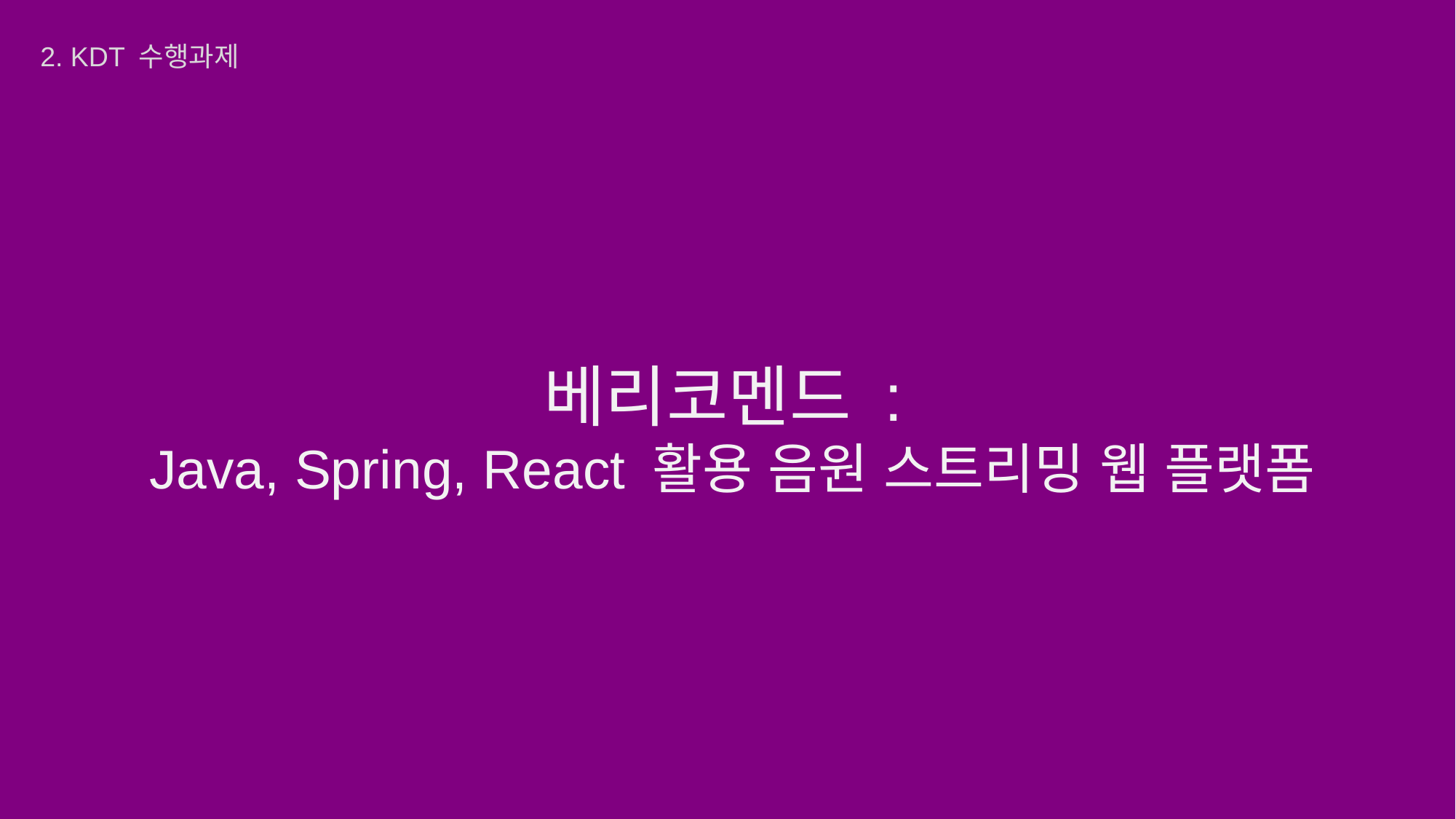

2. KDT 수행과제
# 베리코멘드 : Java, Spring, React 활용 음원 스트리밍 웹 플랫폼